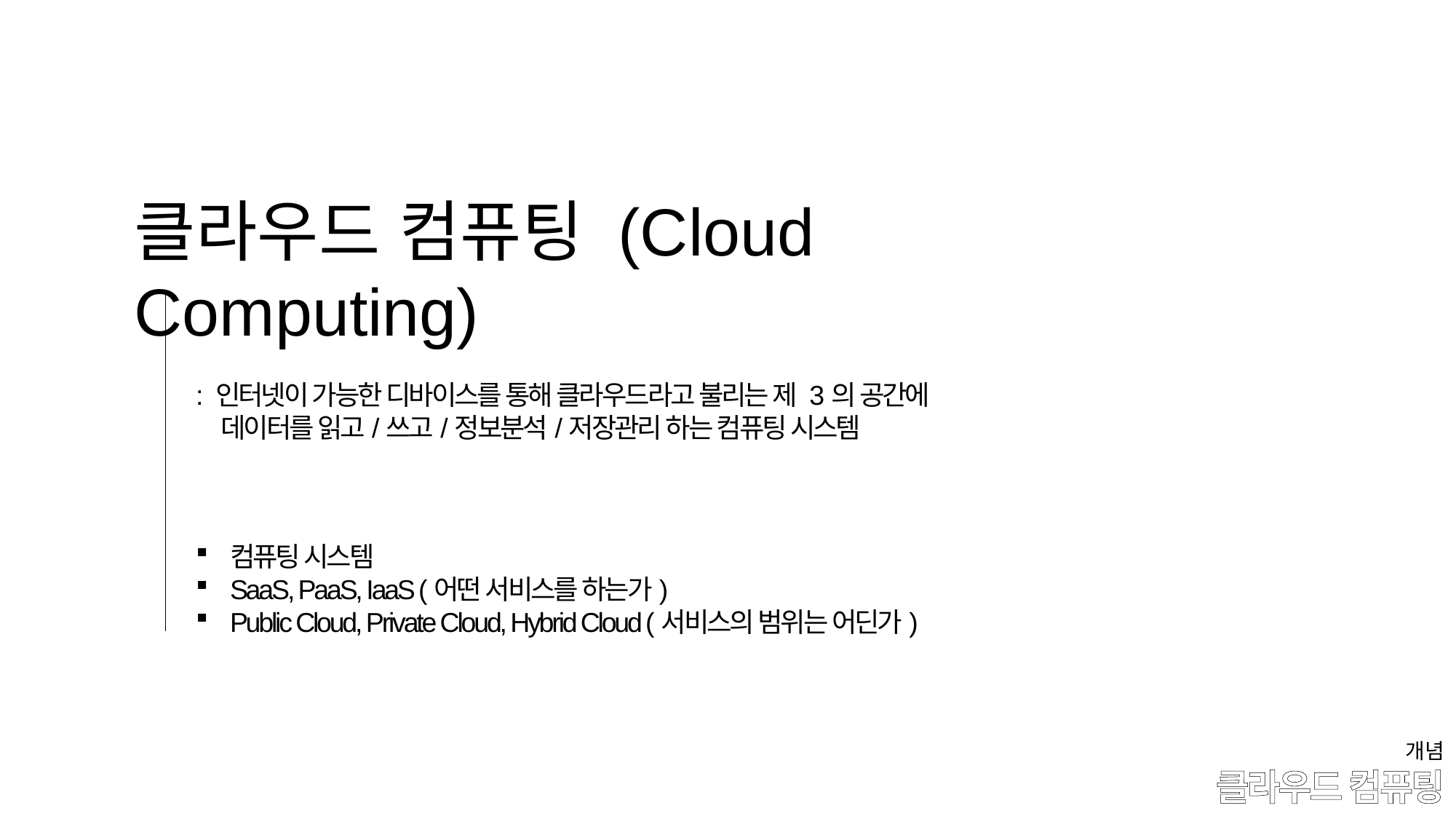

클라우드 컴퓨팅 (Cloud Computing)
: 인터넷이 가능한 디바이스를 통해 클라우드라고 불리는 제 3의 공간에
   데이터를 읽고/쓰고/정보분석/저장관리 하는 컴퓨팅 시스템
컴퓨팅 시스템
SaaS, PaaS, IaaS (어떤 서비스를 하는가)
Public Cloud, Private Cloud, Hybrid Cloud (서비스의 범위는 어딘가)
개념
# 클라우드 컴퓨팅